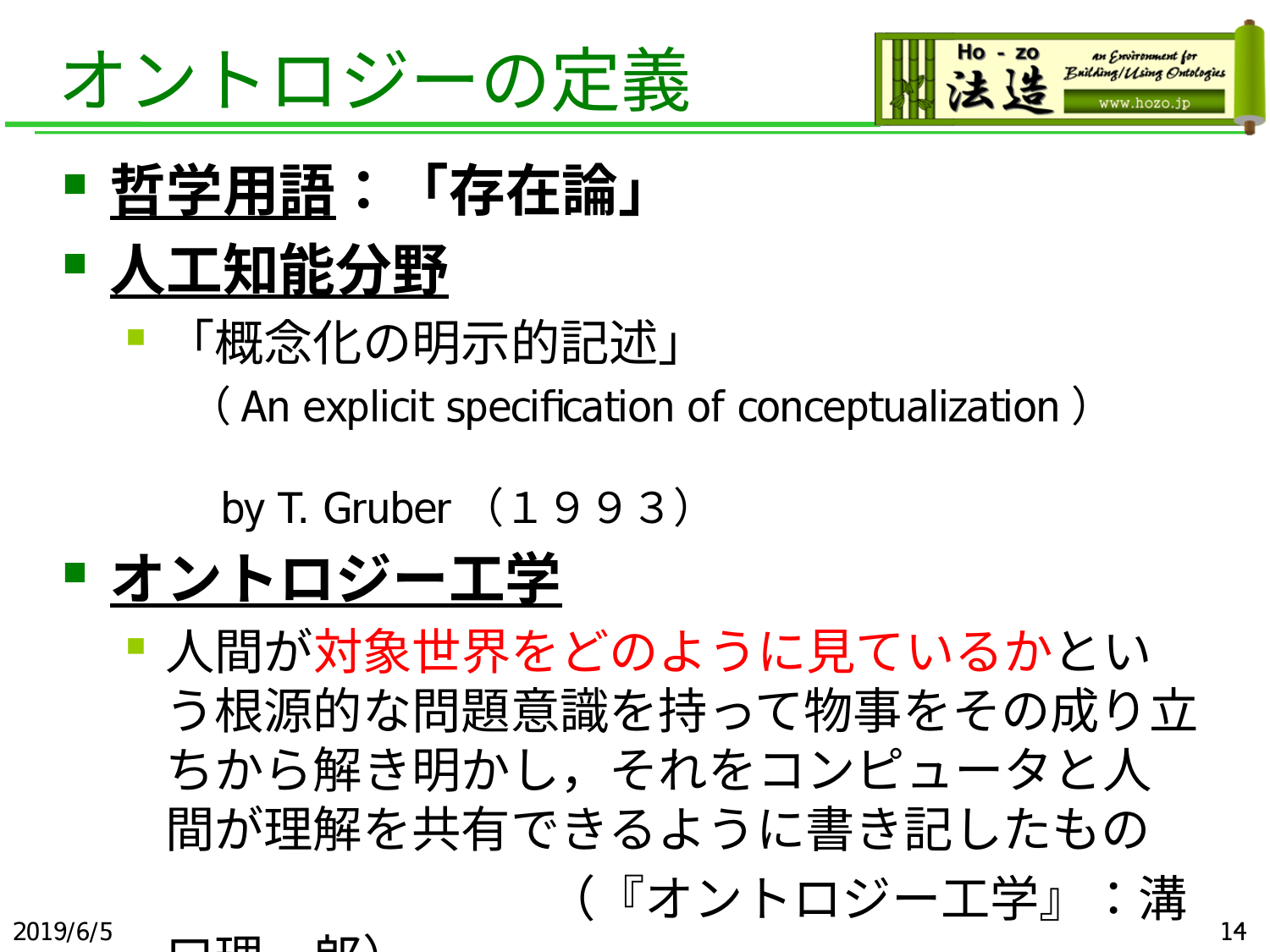

# オントロジーの定義
哲学用語：「存在論」
人工知能分野
「概念化の明示的記述」
（An explicit specification of conceptualization） 　　　　　　　		　　　　　　　　	　　by T. Gruber（１９９３）
オントロジー工学
人間が対象世界をどのように見ているかという根源的な問題意識を持って物事をその成り立ちから解き明かし，それをコンピュータと人間が理解を共有できるように書き記したもの
				（『オントロジー工学』：溝口理一郎）

2019/6/5
14